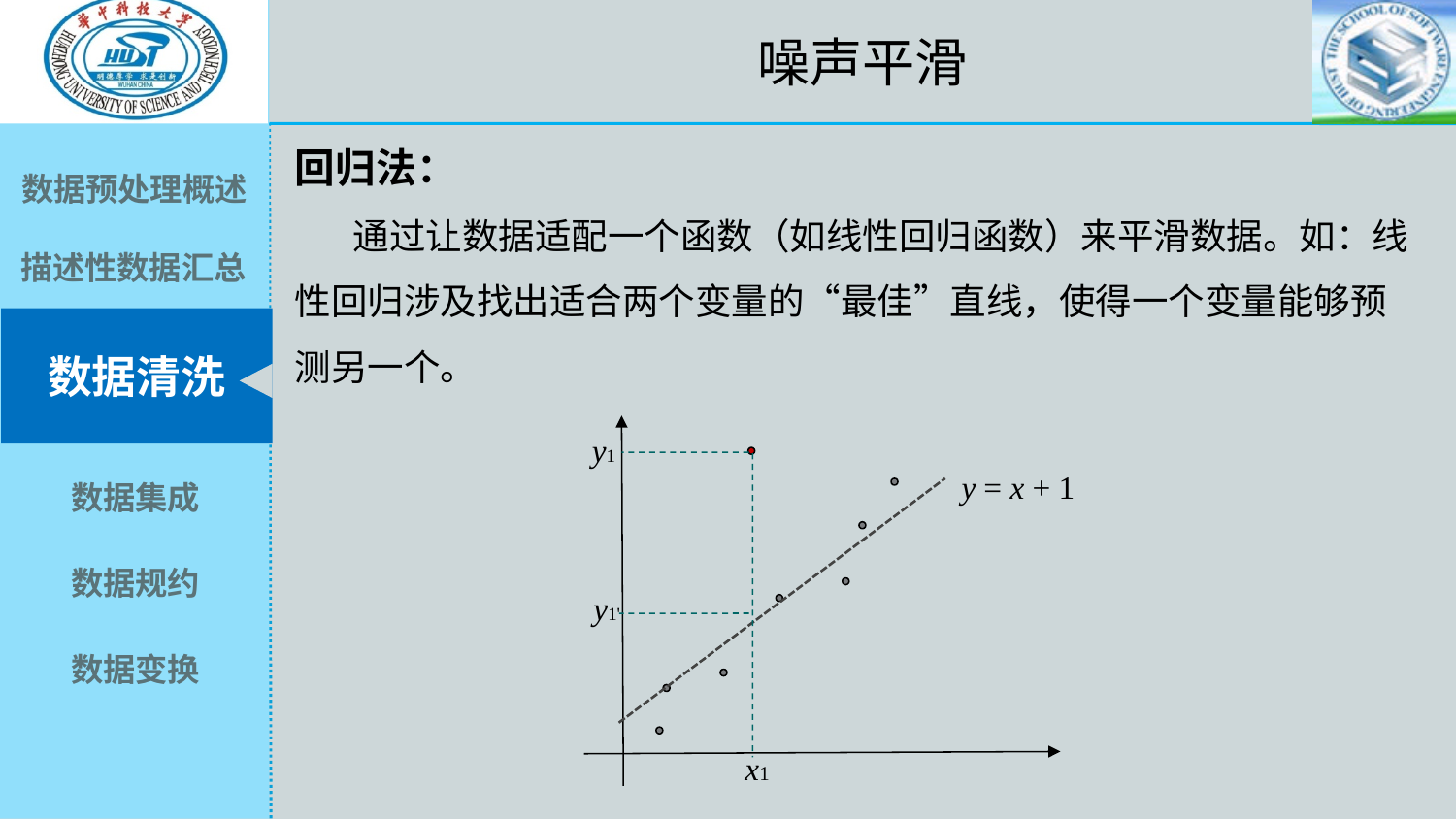

噪声平滑
回归法：
      通过让数据适配一个函数（如线性回归函数）来平滑数据。如：线性回归涉及找出适合两个变量的“最佳”直线，使得一个变量能够预测另一个。

y1

y = x + 1

y1'

x1